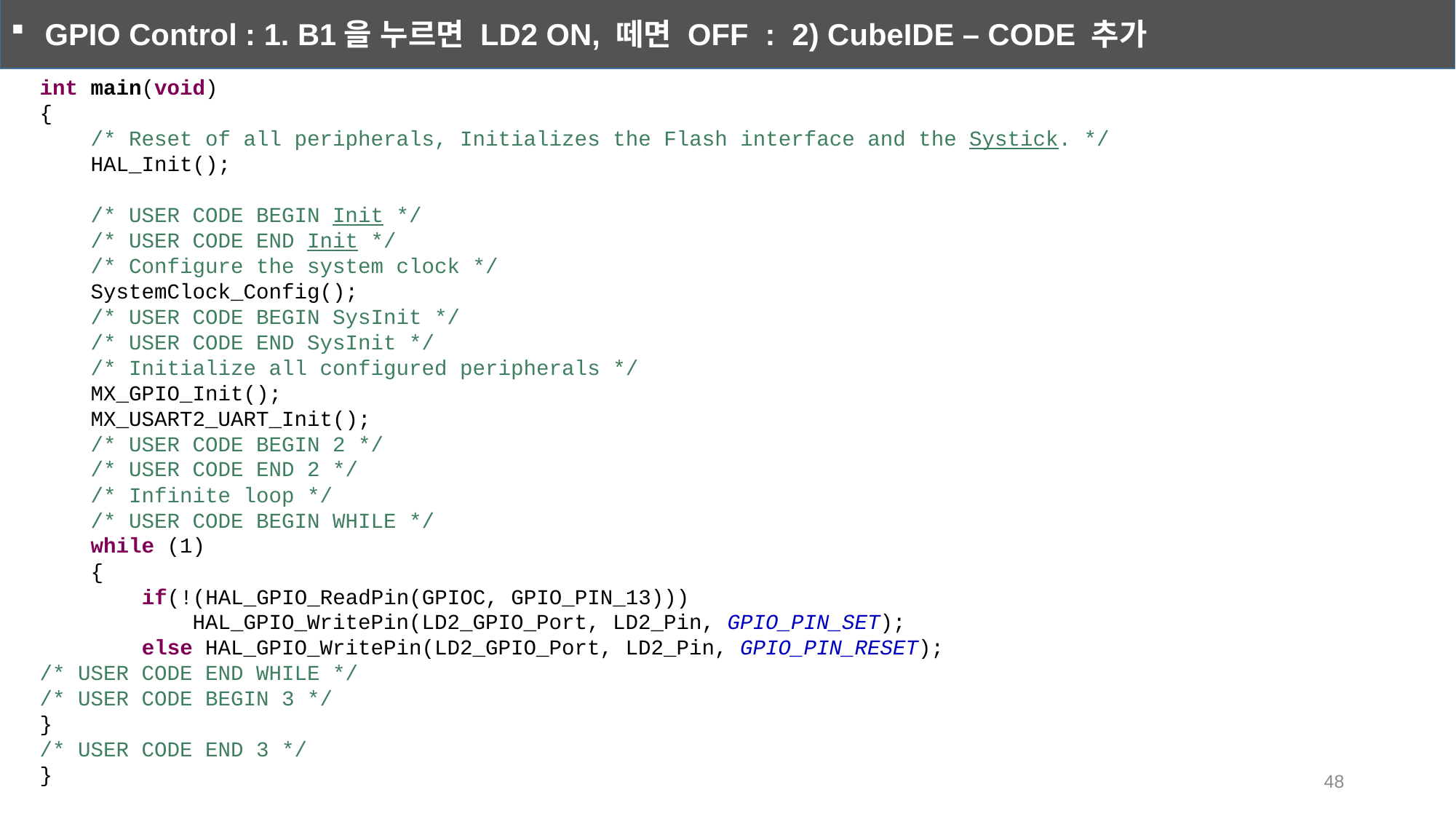

GPIO Control : 1. B1을 누르면 LD2 ON, 떼면 OFF  :  2) CubeIDE – CODE 추가
int main(void)
{
    /* Reset of all peripherals, Initializes the Flash interface and the Systick. */
    HAL_Init();

    /* USER CODE BEGIN Init */
    /* USER CODE END Init */
    /* Configure the system clock */
    SystemClock_Config();
    /* USER CODE BEGIN SysInit */
    /* USER CODE END SysInit */
    /* Initialize all configured peripherals */
    MX_GPIO_Init();
    MX_USART2_UART_Init();
    /* USER CODE BEGIN 2 */
    /* USER CODE END 2 */
    /* Infinite loop */
    /* USER CODE BEGIN WHILE */
    while (1)
    {
        if(!(HAL_GPIO_ReadPin(GPIOC, GPIO_PIN_13)))
            HAL_GPIO_WritePin(LD2_GPIO_Port, LD2_Pin, GPIO_PIN_SET);
        else HAL_GPIO_WritePin(LD2_GPIO_Port, LD2_Pin, GPIO_PIN_RESET);
/* USER CODE END WHILE */
/* USER CODE BEGIN 3 */
}
/* USER CODE END 3 */
}
48